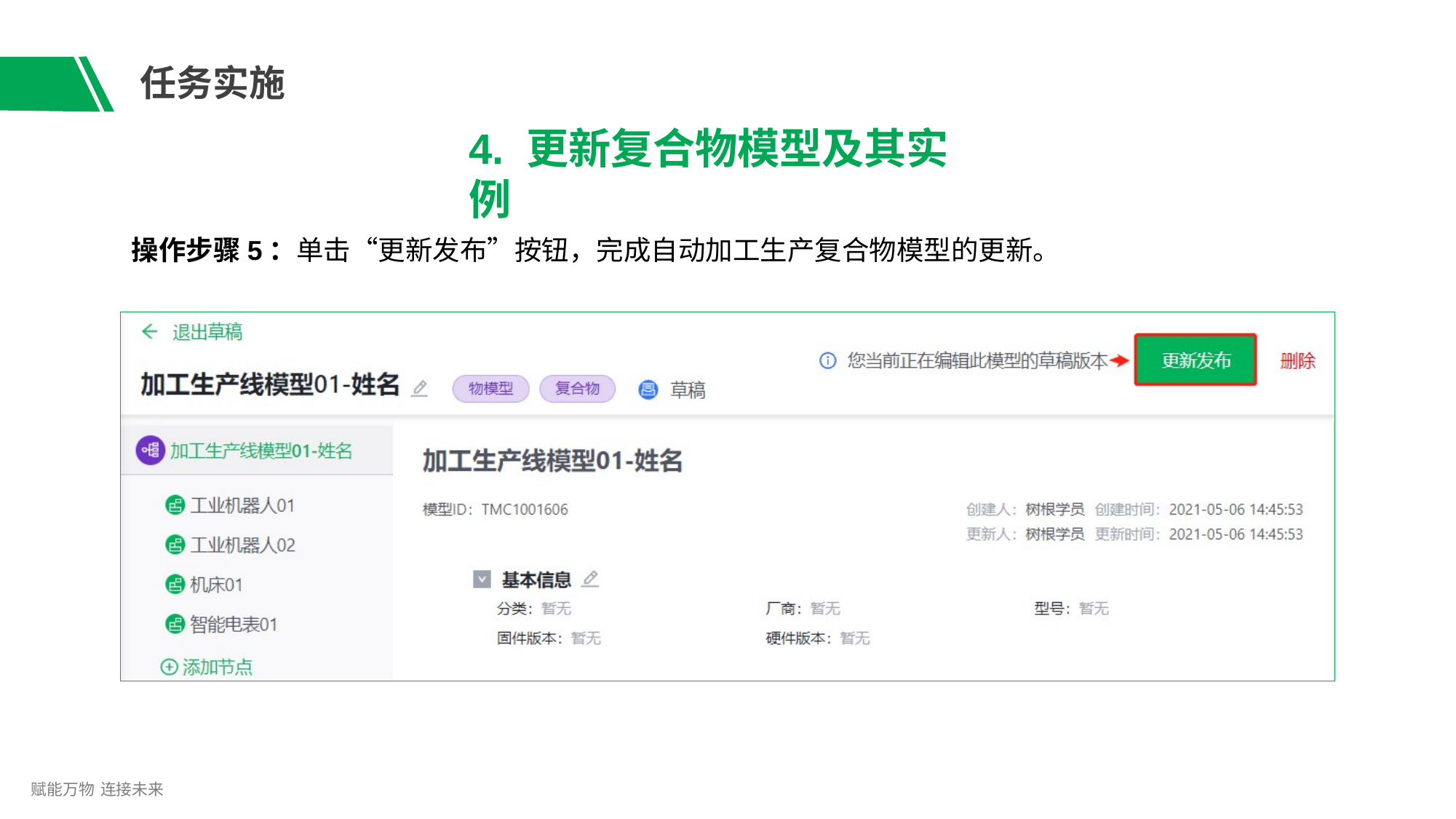

# 任务实施
4. 更新复合物模型及其实例
操作步骤5：单击“更新发布”按钮，完成自动加工生产复合物模型的更新。

赋能万物 连接未来